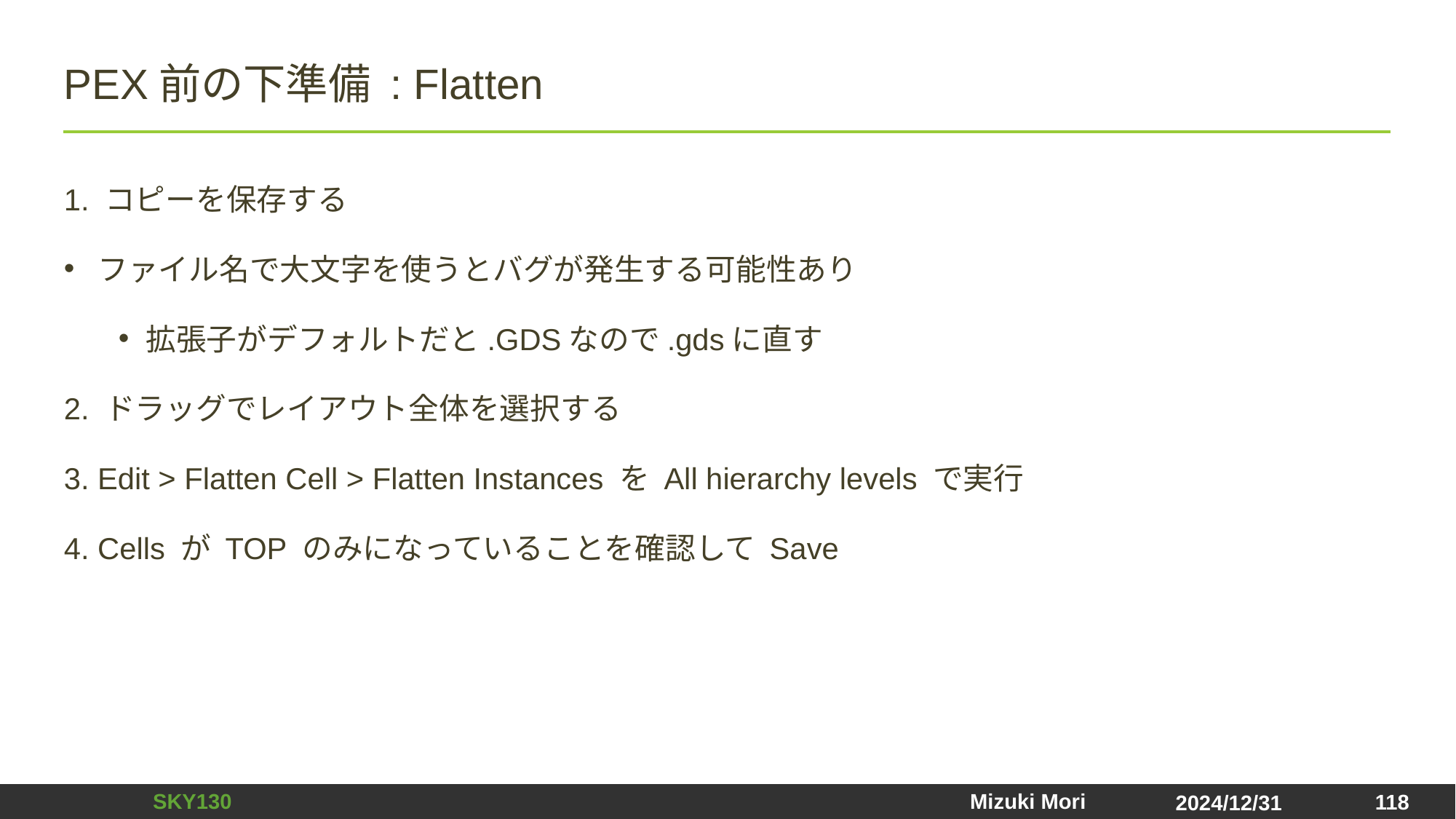

# PEX前の下準備 : Flatten
1. コピーを保存する
ファイル名で大文字を使うとバグが発生する可能性あり
拡張子がデフォルトだと.GDSなので.gdsに直す
2. ドラッグでレイアウト全体を選択する
3. Edit > Flatten Cell > Flatten Instances を All hierarchy levels で実行
4. Cells が TOP のみになっていることを確認して Save
118
2024/12/31